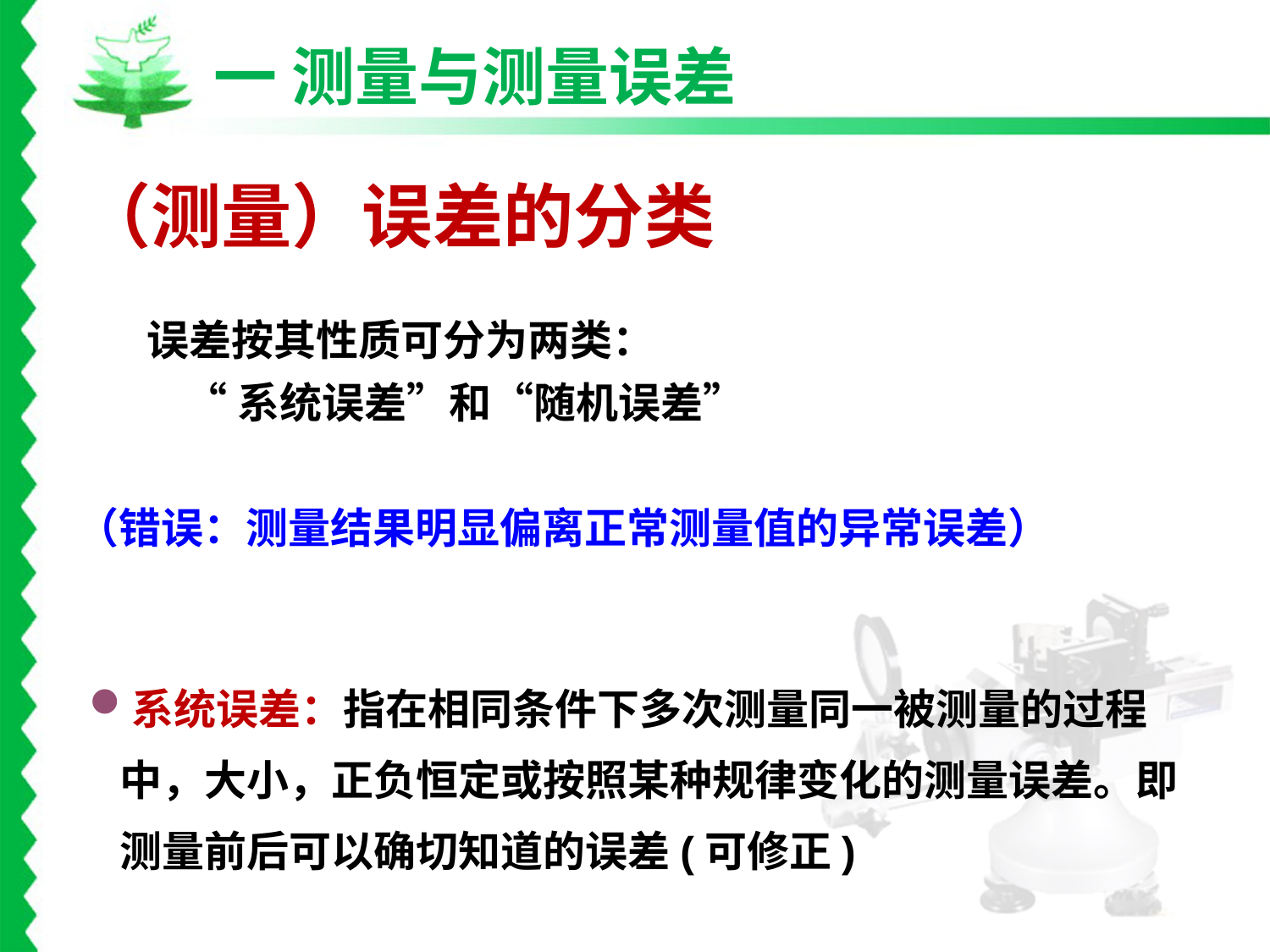

一 测量与测量误差
（测量）误差的分类
误差按其性质可分为两类：
    “系统误差”和“随机误差”

（错误：测量结果明显偏离正常测量值的异常误差）
系统误差：指在相同条件下多次测量同一被测量的过程中，大小，正负恒定或按照某种规律变化的测量误差。即测量前后可以确切知道的误差(可修正)